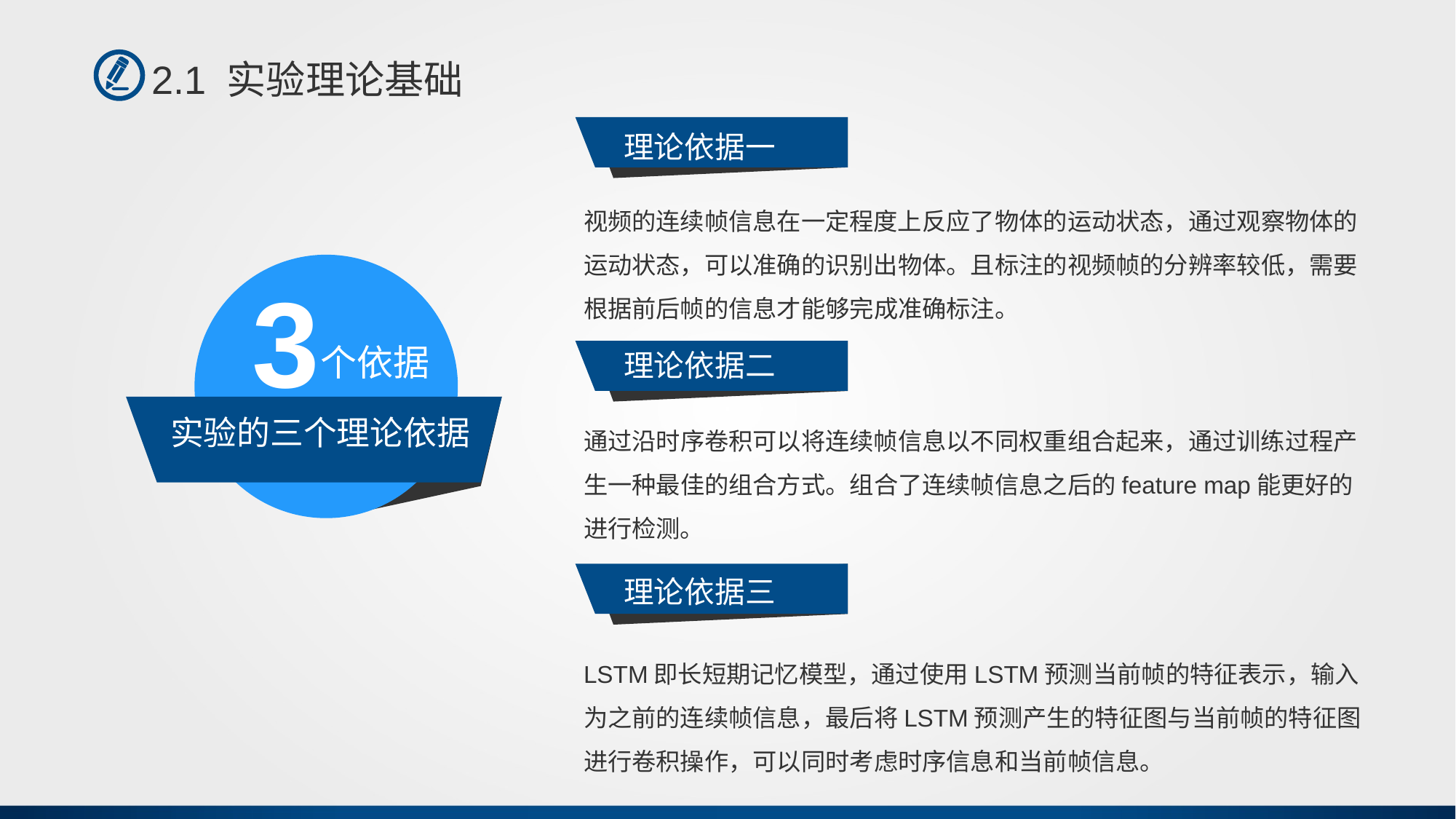

2.1 实验理论基础

理论依据一
视频的连续帧信息在一定程度上反应了物体的运动状态，通过观察物体的运动状态，可以准确的识别出物体。且标注的视频帧的分辨率较低，需要根据前后帧的信息才能够完成准确标注。

3
个依据
理论依据二

通过沿时序卷积可以将连续帧信息以不同权重组合起来，通过训练过程产生一种最佳的组合方式。组合了连续帧信息之后的feature map能更好的进行检测。
实验的三个理论依据

理论依据三
LSTM即长短期记忆模型，通过使用LSTM预测当前帧的特征表示，输入为之前的连续帧信息，最后将LSTM预测产生的特征图与当前帧的特征图进行卷积操作，可以同时考虑时序信息和当前帧信息。